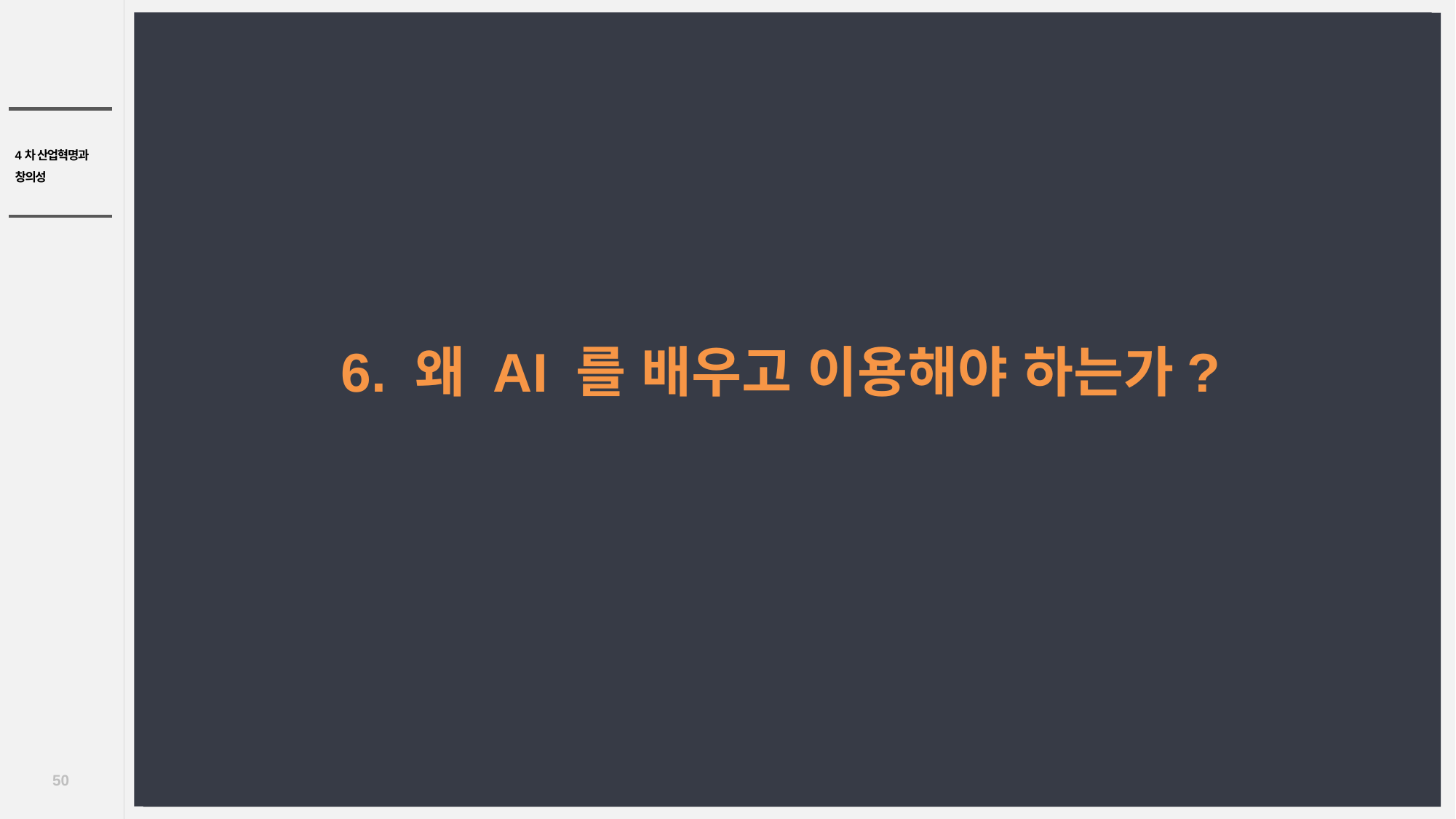

6. 왜 AI 를 배우고 이용해야 하는가?
50